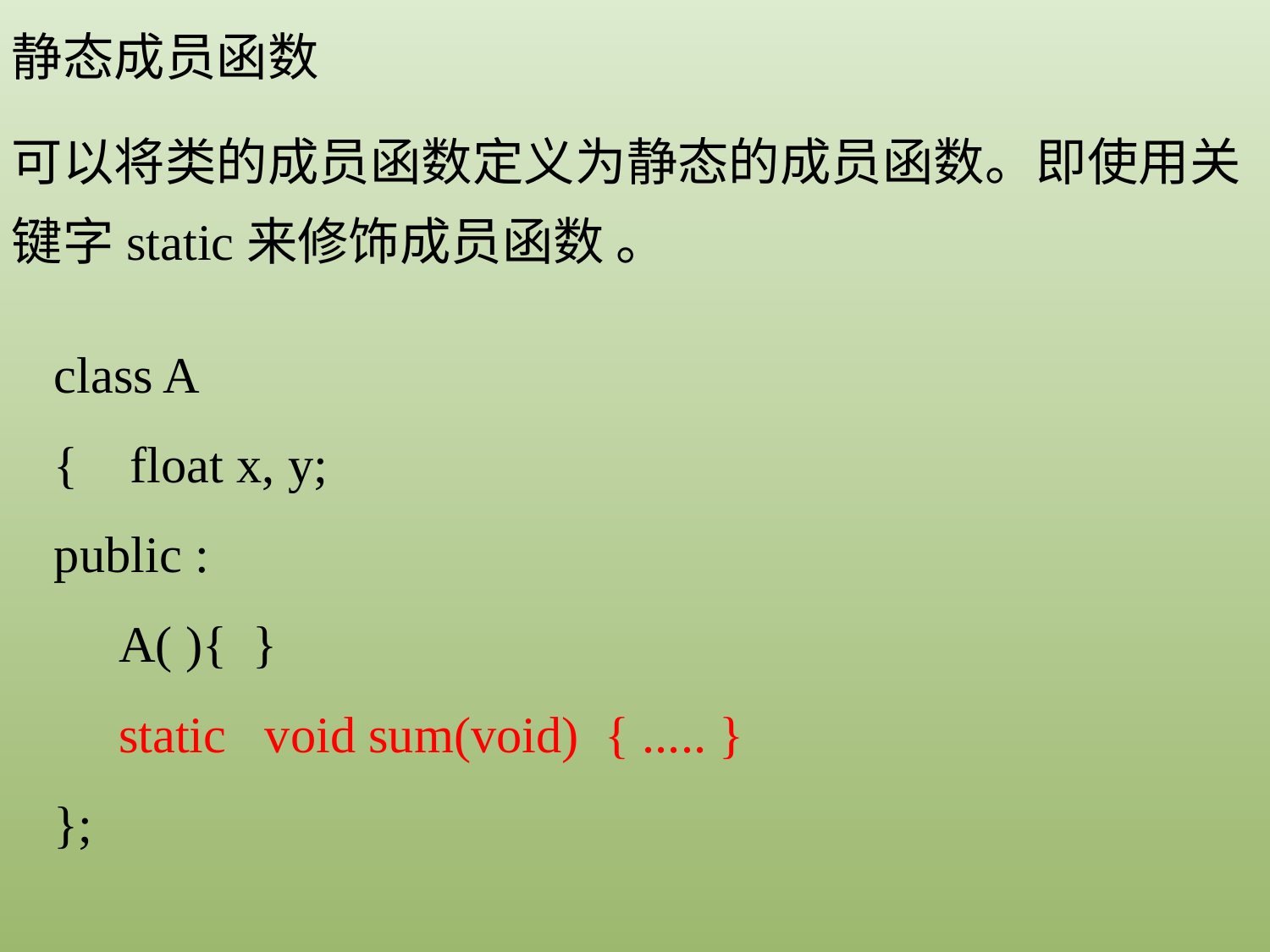

静态成员函数
可以将类的成员函数定义为静态的成员函数。即使用关键字static来修饰成员函数 。
class A
{    float x, y;
public :
     A( ){  }
     static   void sum(void)  { ..... }
};
821